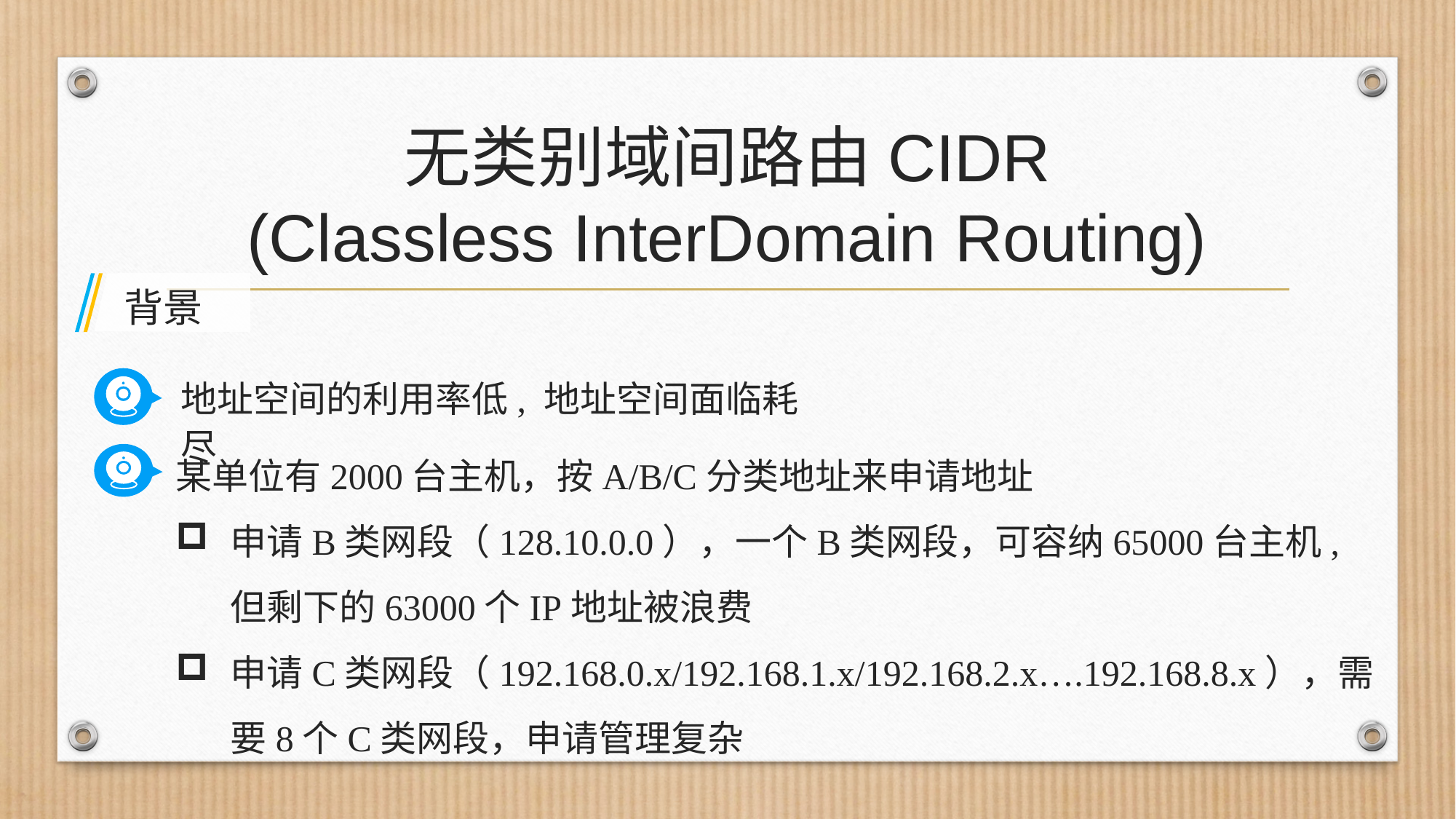

# 无类别域间路由CIDR (Classless InterDomain Routing)

背景
地址空间的利用率低, 地址空间面临耗尽

某单位有2000台主机，按A/B/C分类地址来申请地址
申请B类网段（128.10.0.0），一个B类网段，可容纳65000台主机, 但剩下的63000个IP地址被浪费
申请C类网段（192.168.0.x/192.168.1.x/192.168.2.x….192.168.8.x），需要8个C类网段，申请管理复杂